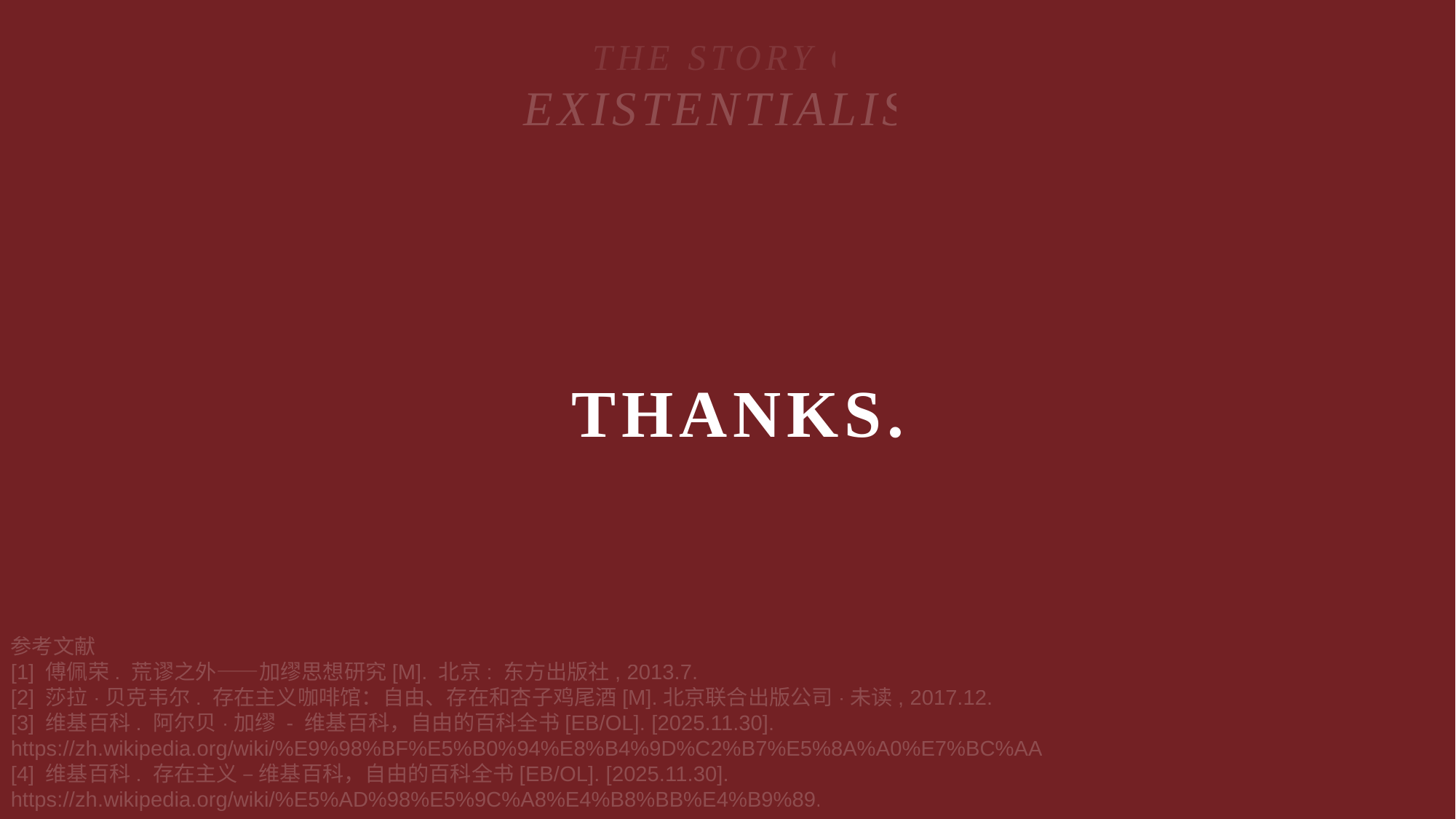

THE STORY OF
EXISTENTIALISM
# THANKS.
参考文献
[1] 傅佩荣. 荒谬之外——加缪思想研究[M]. 北京: 东方出版社, 2013.7.
[2] 莎拉·贝克韦尔. 存在主义咖啡馆：自由、存在和杏子鸡尾酒[M].北京联合出版公司·未读, 2017.12.
[3] 维基百科. 阿尔贝·加缪 - 维基百科，自由的百科全书[EB/OL]. [2025.11.30]. https://zh.wikipedia.org/wiki/%E9%98%BF%E5%B0%94%E8%B4%9D%C2%B7%E5%8A%A0%E7%BC%AA
[4] 维基百科. 存在主义 – 维基百科，自由的百科全书[EB/OL]. [2025.11.30]. https://zh.wikipedia.org/wiki/%E5%AD%98%E5%9C%A8%E4%B8%BB%E4%B9%89.